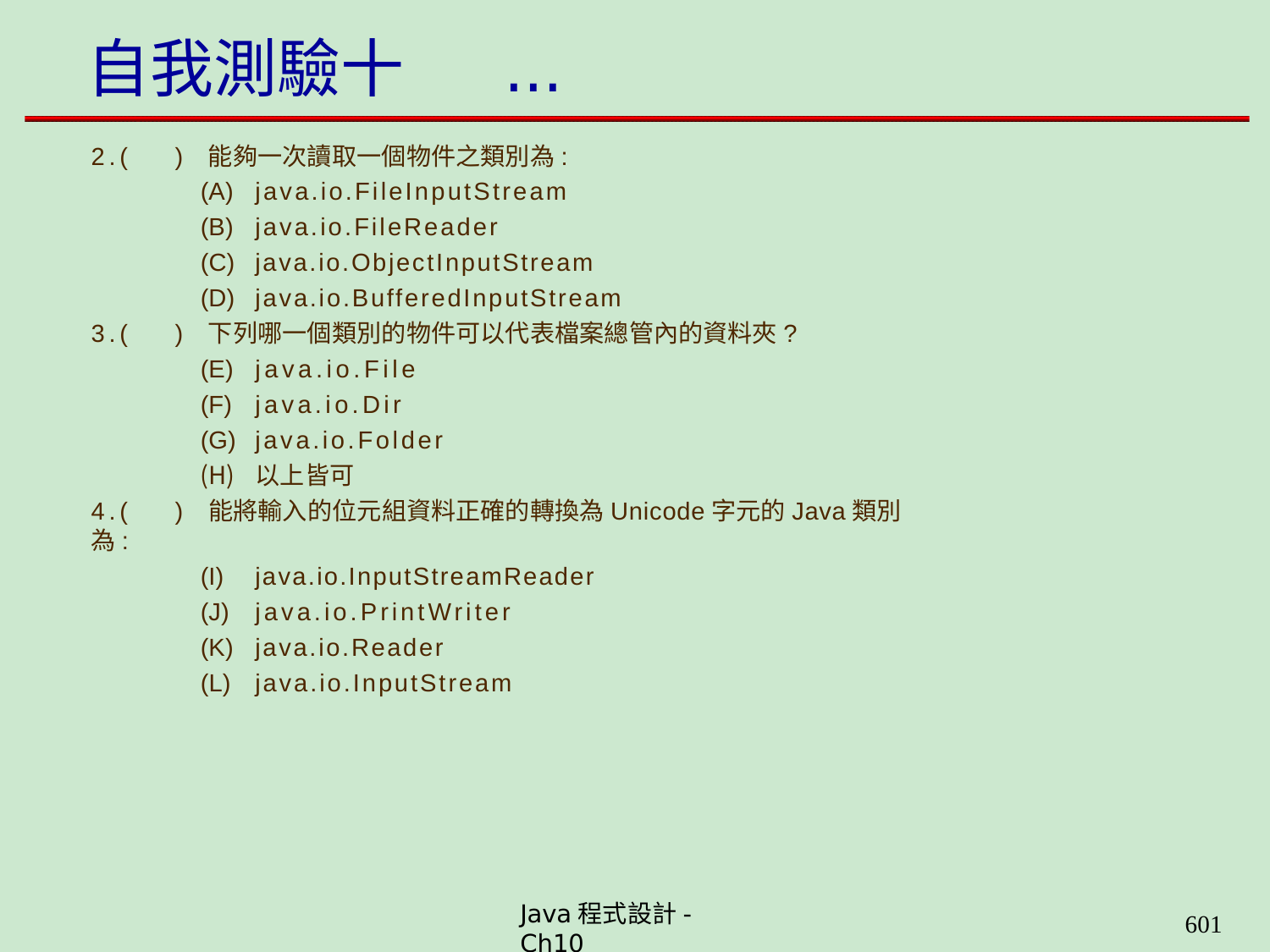

# 自我測驗十	...
2.(	) 能夠一次讀取一個物件之類別為:
java.io.FileInputStream
java.io.FileReader
java.io.ObjectInputStream
java.io.BufferedInputStream
3.(	) 下列哪一個類別的物件可以代表檔案總管內的資料夾?
java.io.File
java.io.Dir
java.io.Folder
以上皆可
4.(	) 能將輸入的位元組資料正確的轉換為Unicode字元的Java類別為:
java.io.InputStreamReader
java.io.PrintWriter
java.io.Reader
java.io.InputStream
Java程式設計-Ch10
601